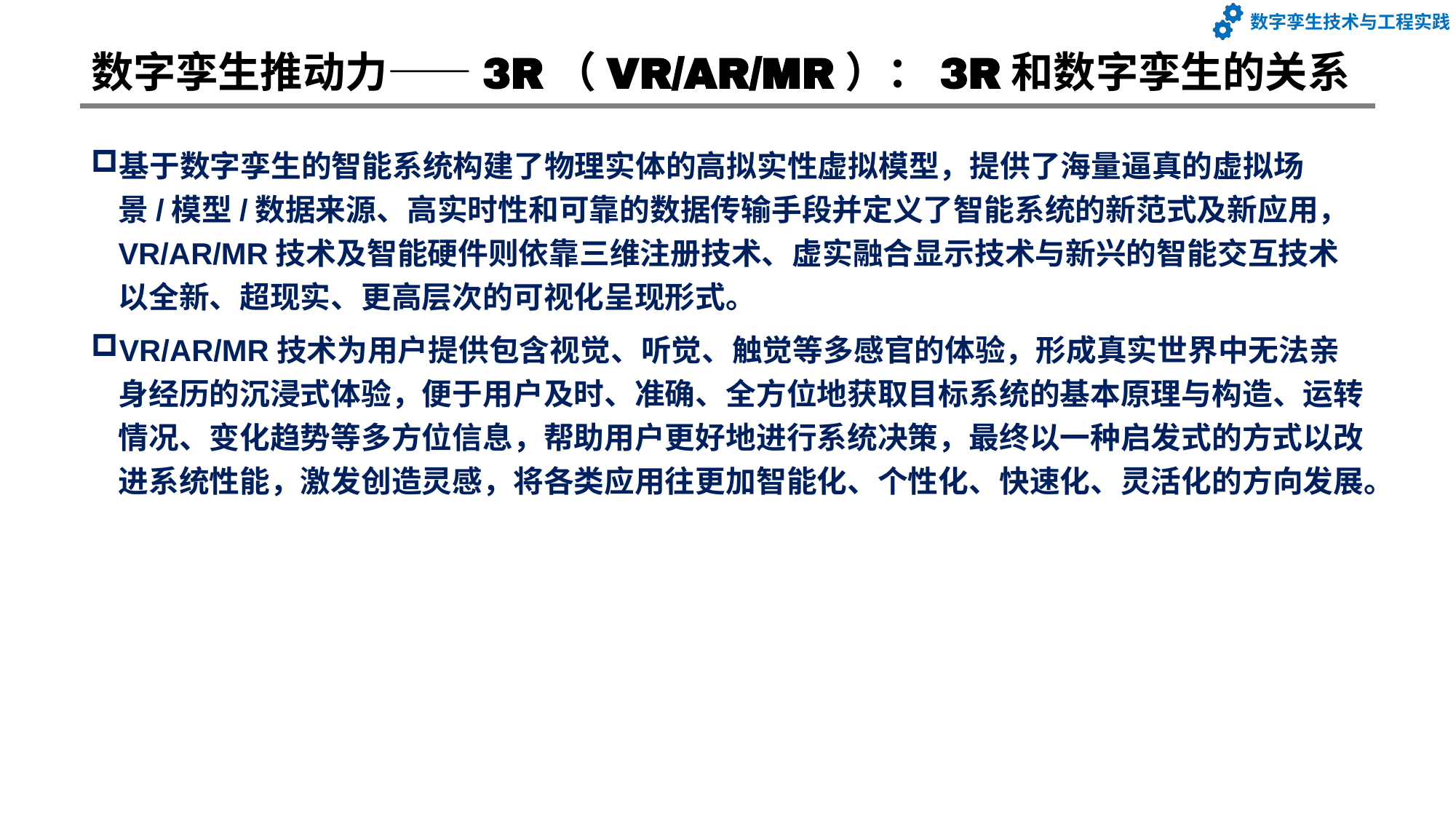

# 数字孪生推动力——3R（VR/AR/MR）：3R和数字孪生的关系
基于数字孪生的智能系统构建了物理实体的高拟实性虚拟模型，提供了海量逼真的虚拟场景/模型/数据来源、高实时性和可靠的数据传输手段并定义了智能系统的新范式及新应用，VR/AR/MR技术及智能硬件则依靠三维注册技术、虚实融合显示技术与新兴的智能交互技术以全新、超现实、更高层次的可视化呈现形式。
VR/AR/MR技术为用户提供包含视觉、听觉、触觉等多感官的体验，形成真实世界中无法亲身经历的沉浸式体验，便于用户及时、准确、全方位地获取目标系统的基本原理与构造、运转情况、变化趋势等多方位信息，帮助用户更好地进行系统决策，最终以一种启发式的方式以改进系统性能，激发创造灵感，将各类应用往更加智能化、个性化、快速化、灵活化的方向发展。